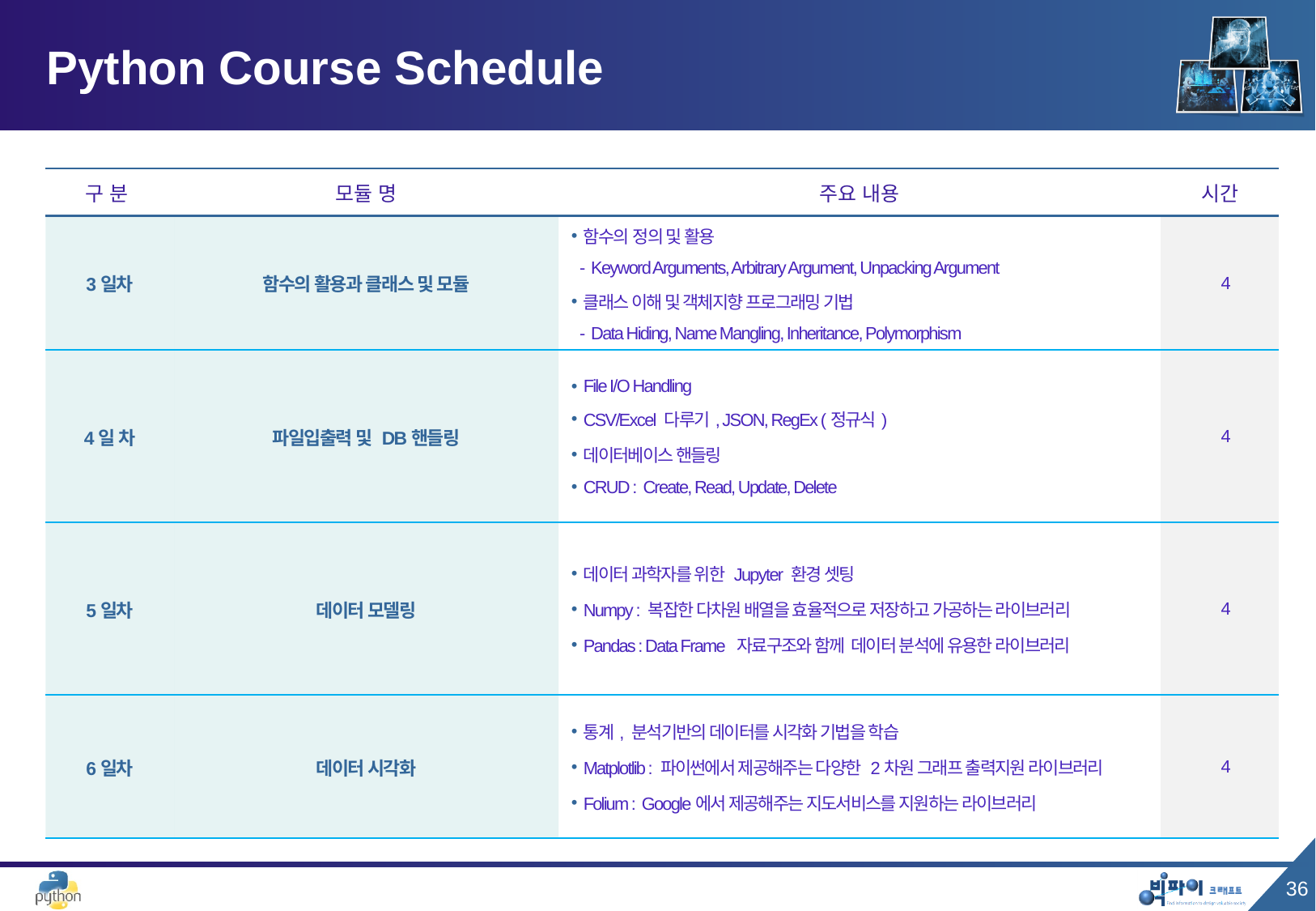

# Python Course Schedule
| 구 분 | 모듈 명 | 주요 내용 | 시간 |
| --- | --- | --- | --- |
| 3일차 | 함수의 활용과 클래스 및 모듈 | 함수의 정의 및 활용 - Keyword Arguments, Arbitrary Argument, Unpacking Argument 클래스 이해 및 객체지향 프로그래밍 기법 - Data Hiding, Name Mangling, Inheritance, Polymorphism | 4 |
| 4일 차 | 파일입출력 및 DB핸들링 | File I/O Handling CSV/Excel 다루기, JSON, RegEx (정규식) 데이터베이스 핸들링 CRUD : Create, Read, Update, Delete | 4 |
| 5일차 | 데이터 모델링 | 데이터 과학자를 위한 Jupyter 환경 셋팅 Numpy : 복잡한 다차원 배열을 효율적으로 저장하고 가공하는 라이브러리 Pandas : Data Frame 자료구조와 함께 데이터 분석에 유용한 라이브러리 | 4 |
| 6일차 | 데이터 시각화 | 통계, 분석기반의 데이터를 시각화 기법을 학습 Matplotlib : 파이썬에서 제공해주는 다양한 2차원 그래프 출력지원 라이브러리 Folium : Google에서 제공해주는 지도서비스를 지원하는 라이브러리 | 4 |